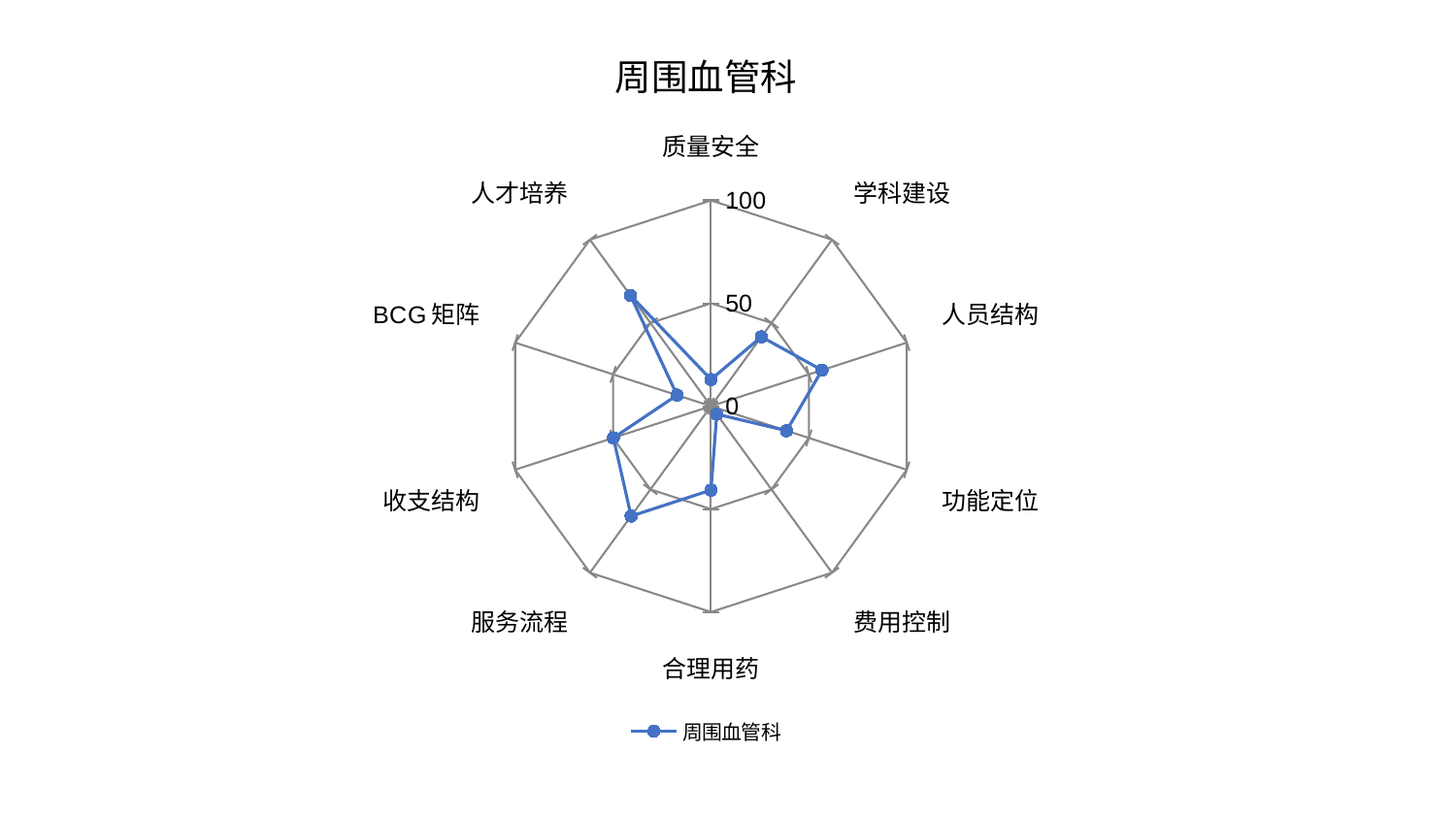

### Chart: 周围血管科

| Category | 周围血管科 |
|---|---|
| 质量安全 | 12.989594029362035 |
| 学科建设 | 41.65881209974838 |
| 人员结构 | 56.70203088882758 |
| 功能定位 | 38.62775788726458 |
| 费用控制 | 4.8167555362275145 |
| 合理用药 | 40.770699491180565 |
| 服务流程 | 66.01436668183749 |
| 收支结构 | 49.8436470065473 |
| BCG矩阵 | 17.334239053465673 |
| 人才培养 | 66.54192121287763 |
116